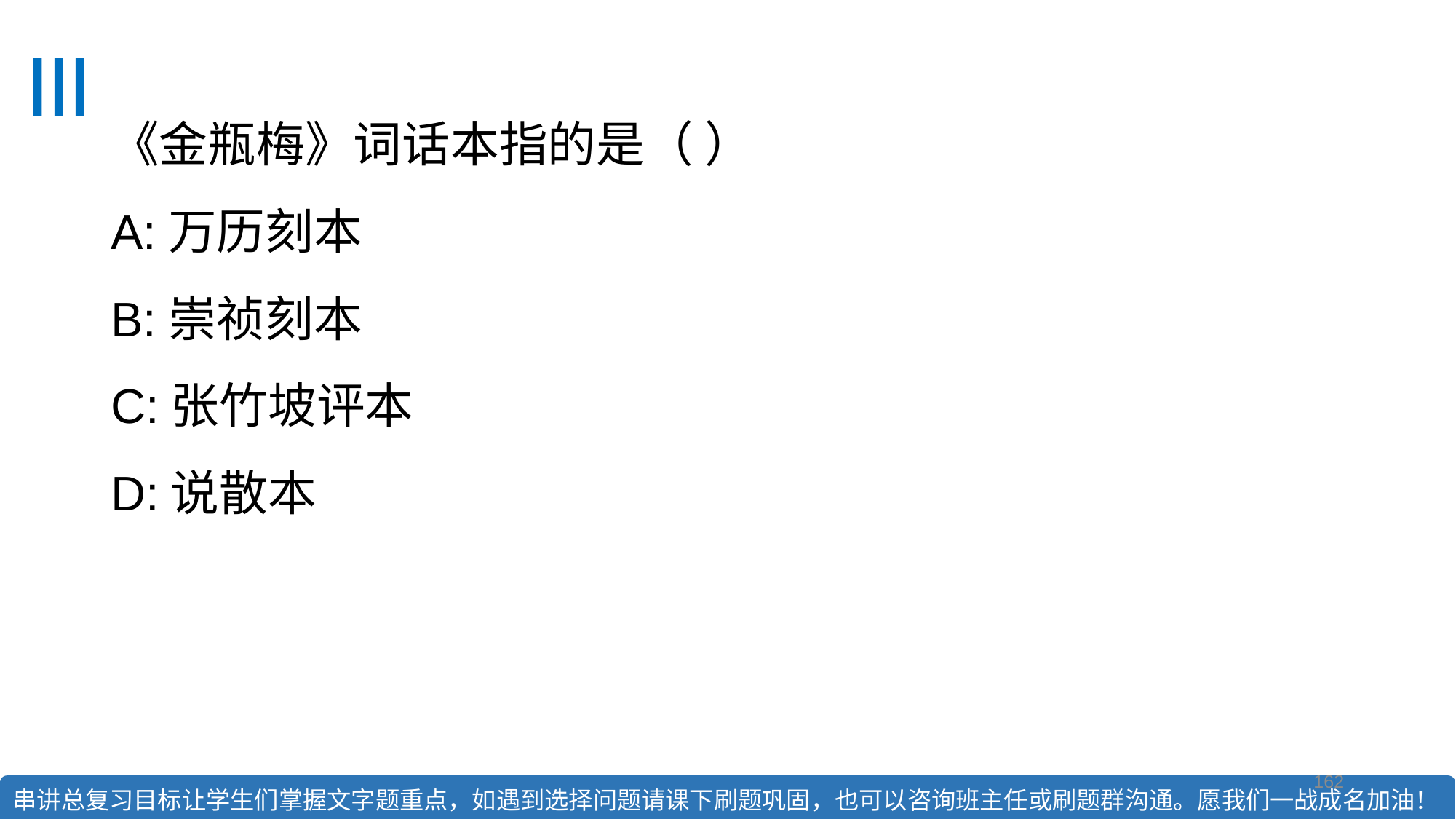

# 《金瓶梅》词话本指的是（ ） A:万历刻本 B:崇祯刻本 C:张竹坡评本  D:说散本
162